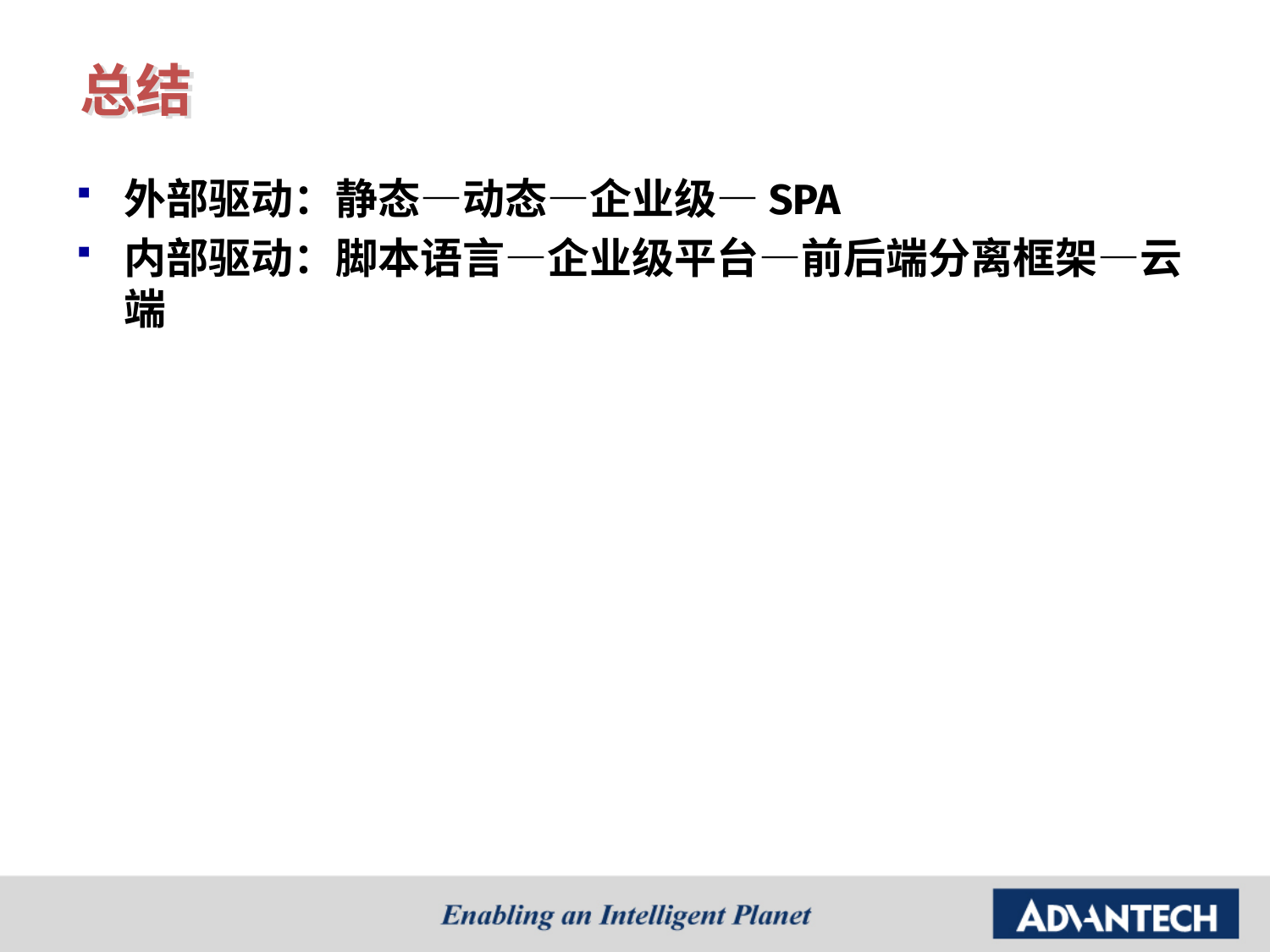

# 总结
外部驱动：静态—动态—企业级—SPA
内部驱动：脚本语言—企业级平台—前后端分离框架—云端